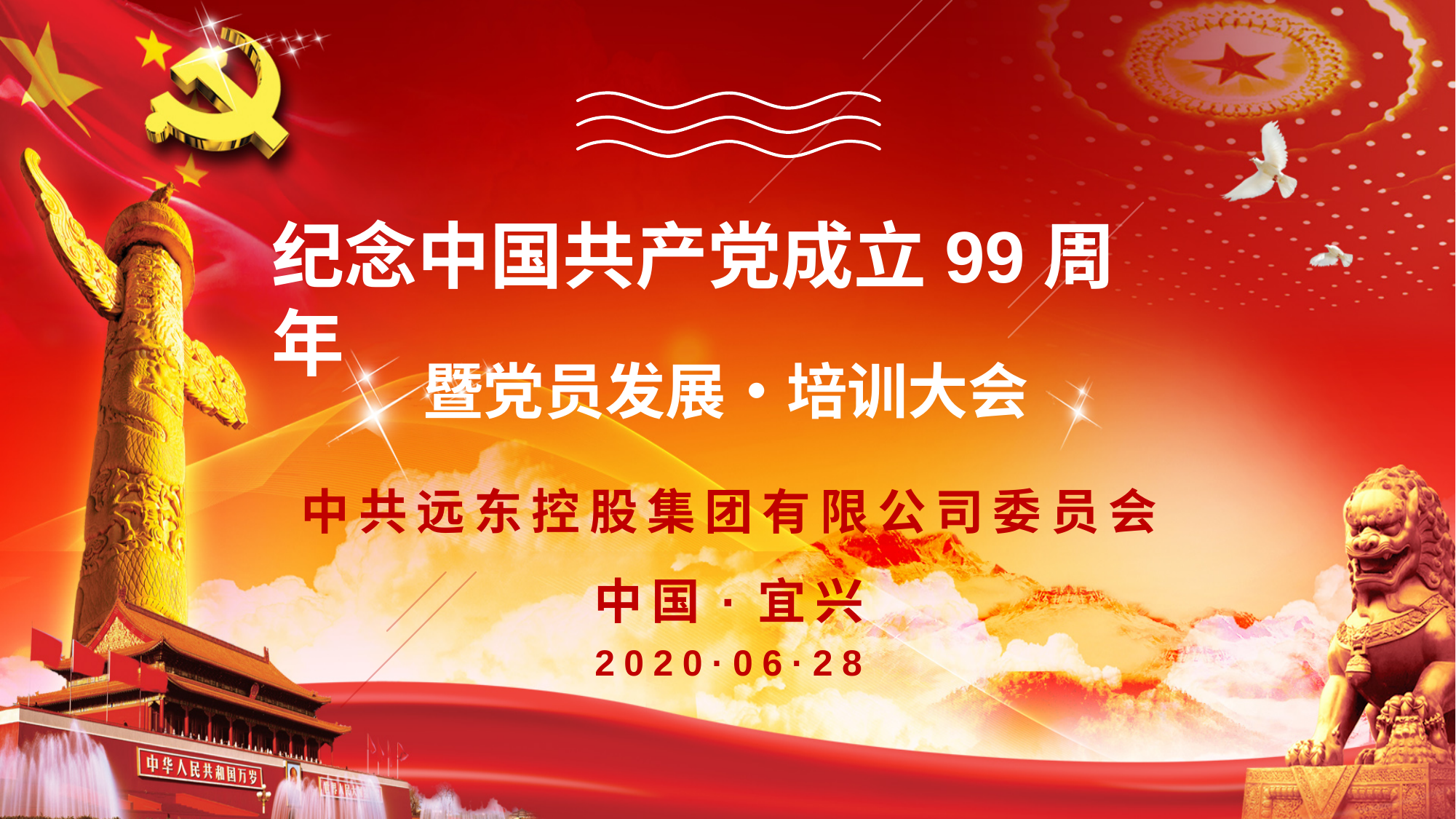

纪念中国共产党成立99周年
暨党员发展•培训大会
中共远东控股集团有限公司委员会
中国·宜兴
2020·06·28